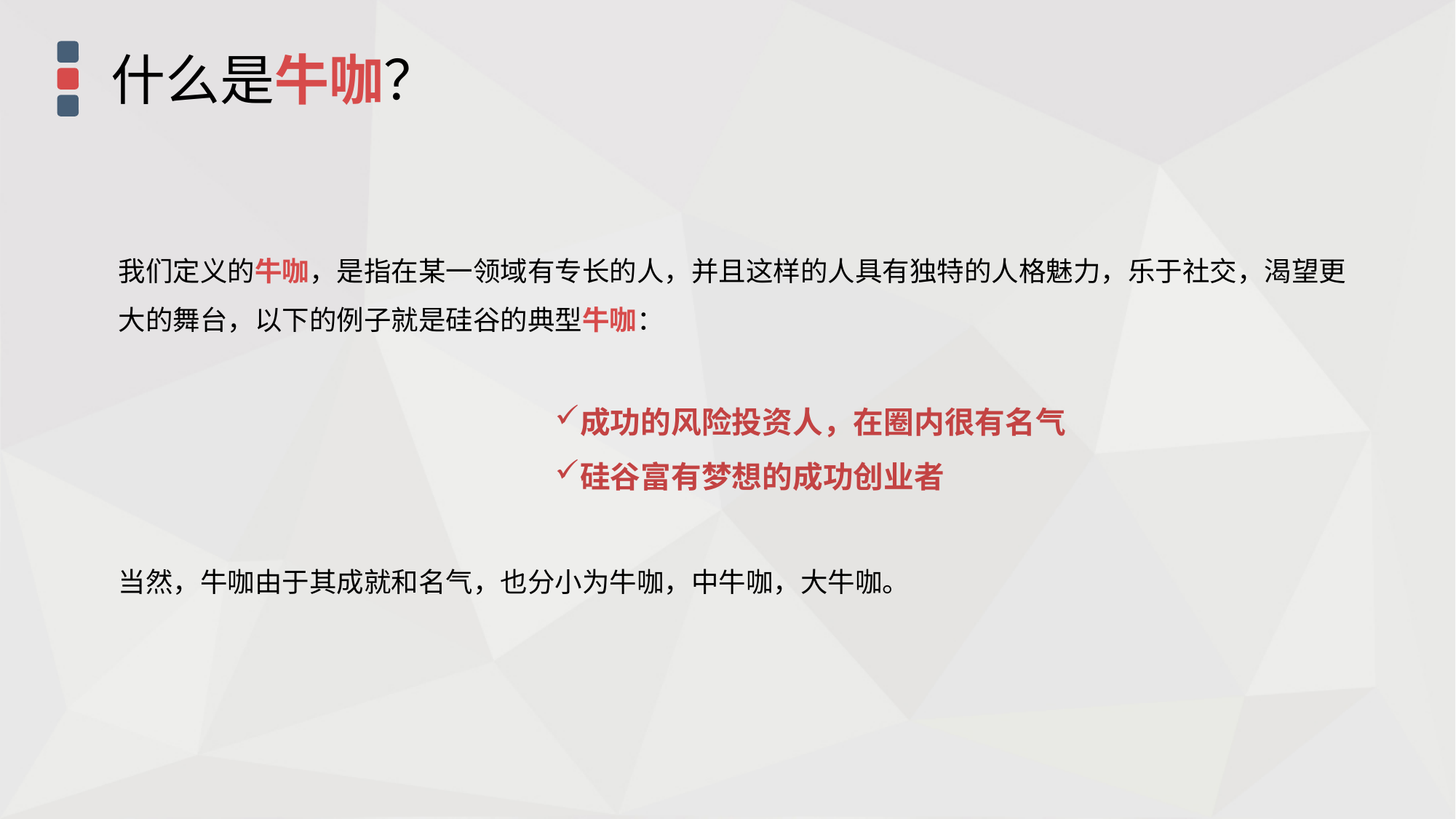

什么是牛咖？
我们定义的牛咖，是指在某一领域有专长的人，并且这样的人具有独特的人格魅力，乐于社交，渴望更大的舞台，以下的例子就是硅谷的典型牛咖：

成功的风险投资人，在圈内很有名气
硅谷富有梦想的成功创业者

当然，牛咖由于其成就和名气，也分小为牛咖，中牛咖，大牛咖。